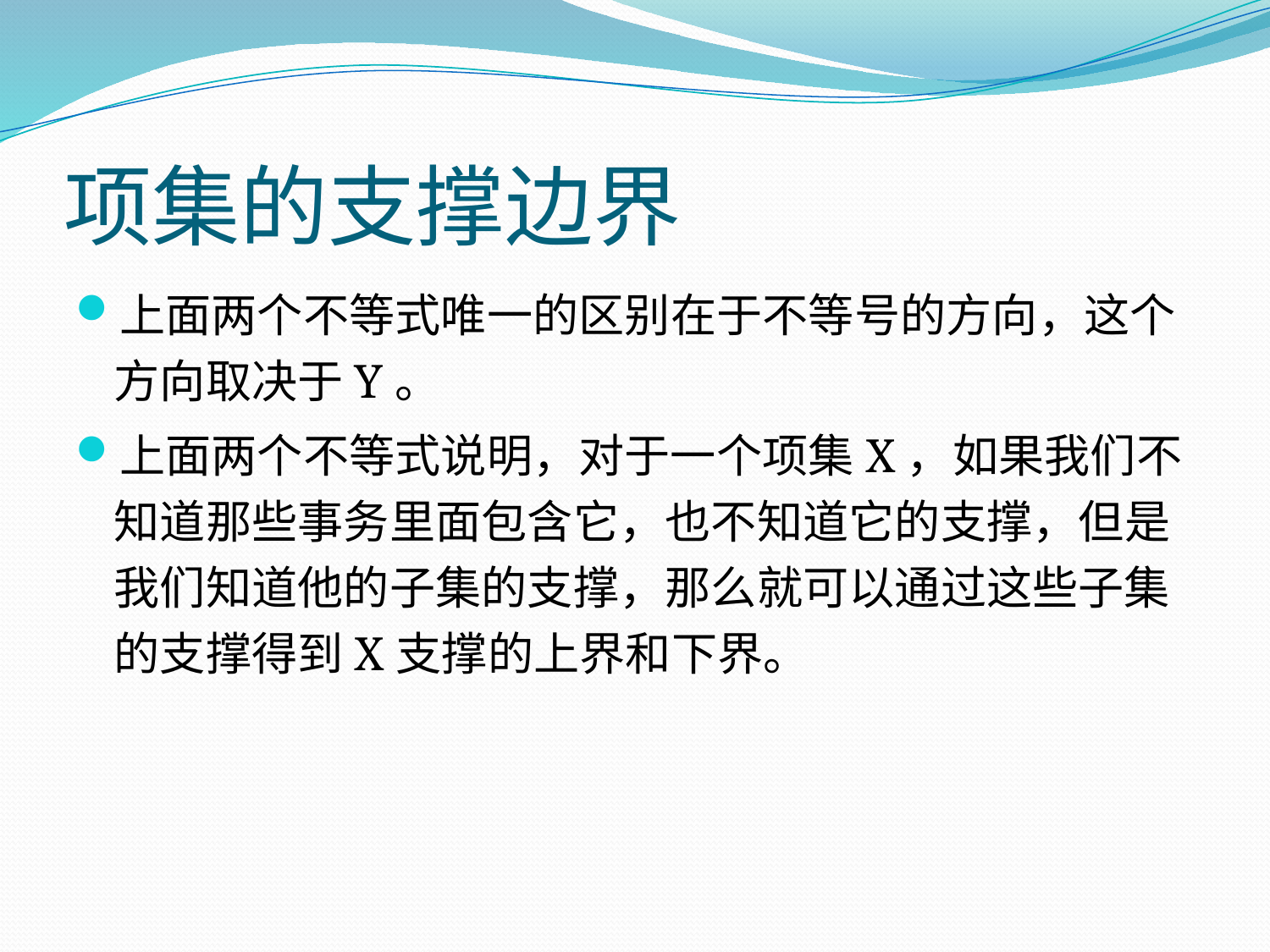

# 项集的支撑边界
上面两个不等式唯一的区别在于不等号的方向，这个方向取决于Y。
上面两个不等式说明，对于一个项集X，如果我们不知道那些事务里面包含它，也不知道它的支撑，但是我们知道他的子集的支撑，那么就可以通过这些子集的支撑得到X支撑的上界和下界。